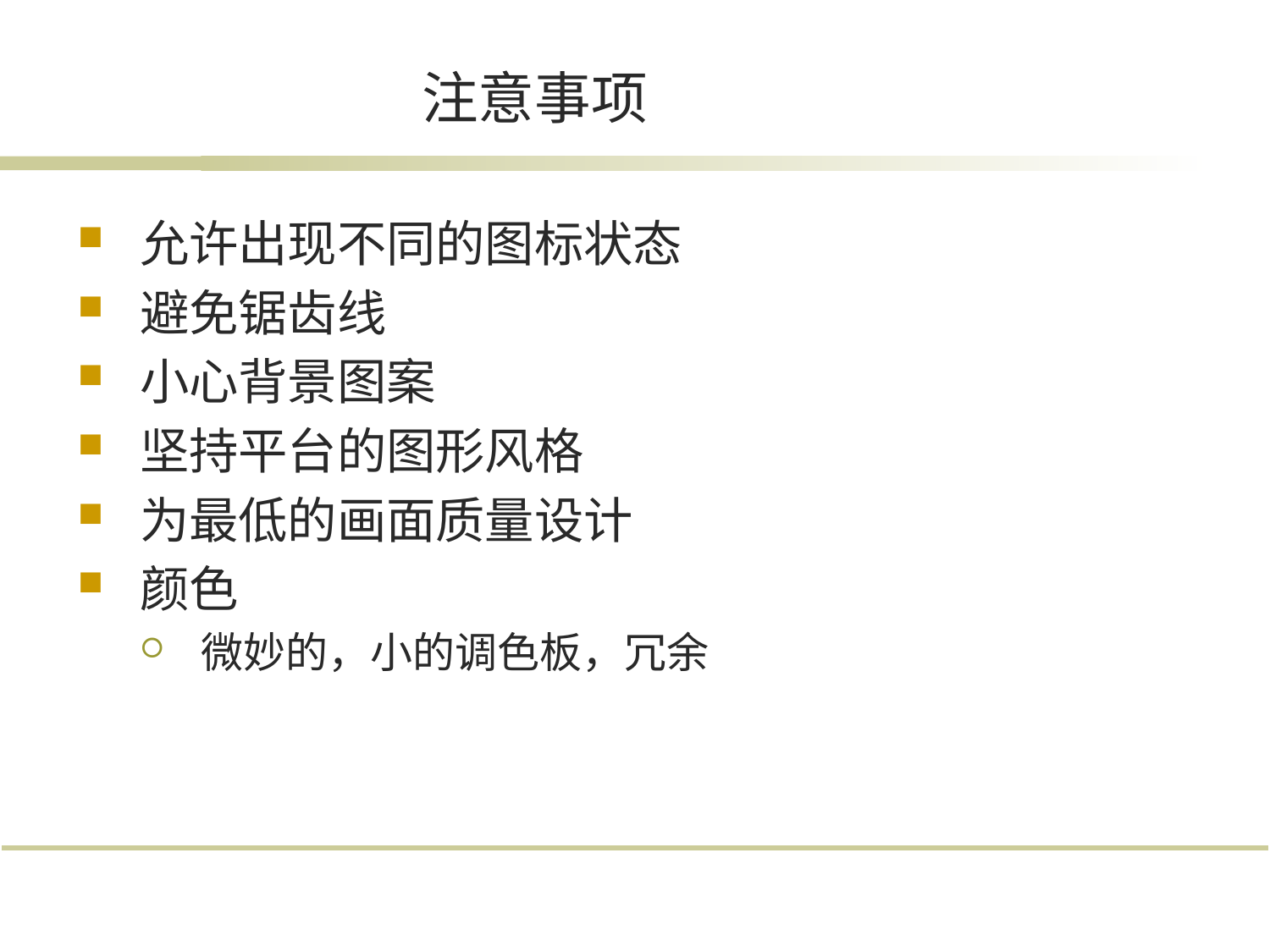

# 注意事项
允许出现不同的图标状态
避免锯齿线
小心背景图案
坚持平台的图形风格
为最低的画面质量设计
颜色
微妙的，小的调色板，冗余